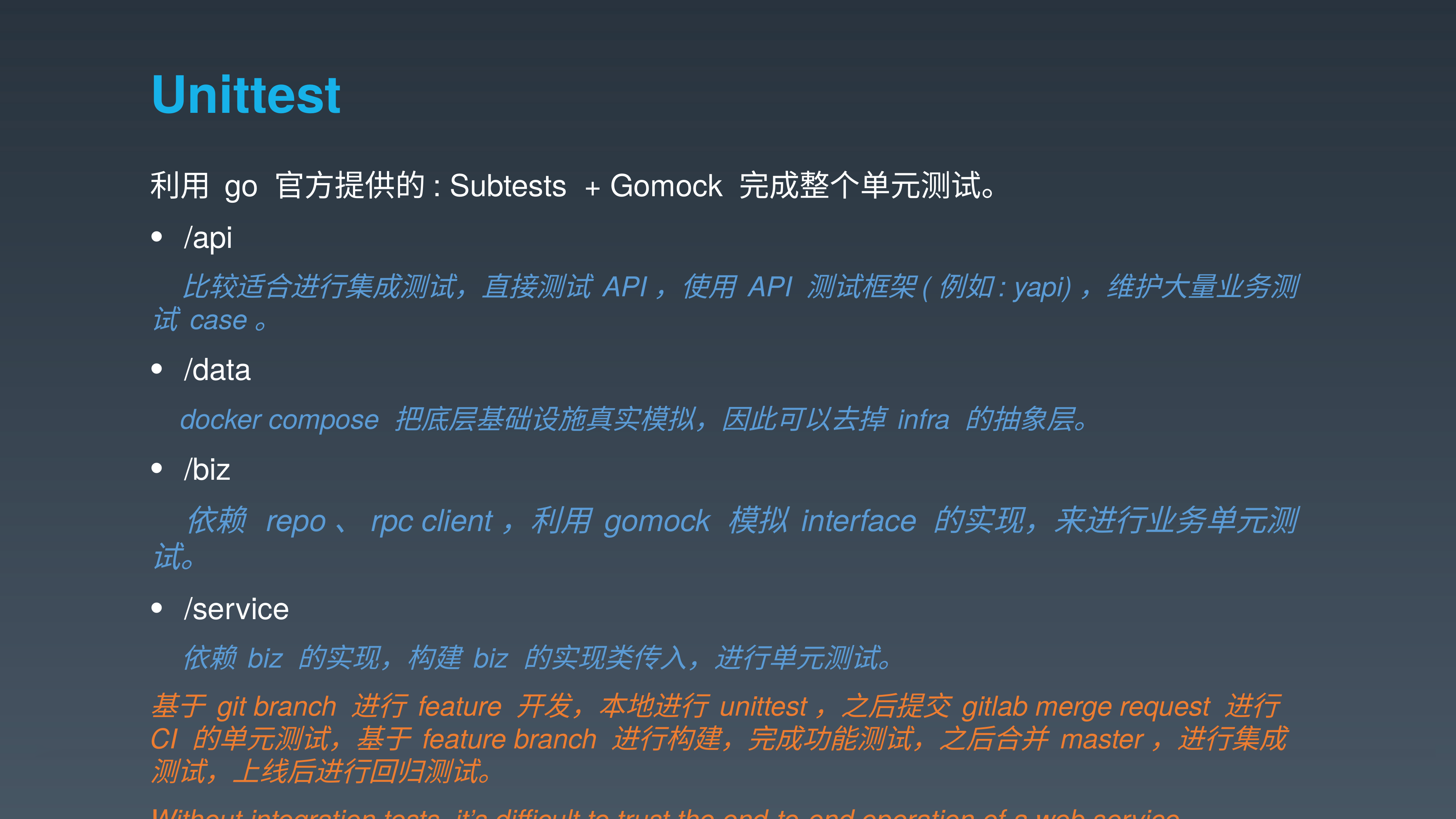

# Unittest
利用 go 官方提供的: Subtests  + Gomock 完成整个单元测试。
/api
    比较适合进行集成测试，直接测试 API，使用 API 测试框架(例如: yapi)，维护大量业务测试 case。
/data
    docker compose 把底层基础设施真实模拟，因此可以去掉 infra 的抽象层。
/biz
    依赖  repo、rpc client，利用 gomock 模拟 interface 的实现，来进行业务单元测试。
/service
    依赖 biz 的实现，构建 biz 的实现类传入，进行单元测试。
基于 git branch 进行 feature 开发，本地进行 unittest，之后提交 gitlab merge request 进行 CI 的单元测试，基于 feature branch 进行构建，完成功能测试，之后合并 master，进行集成测试，上线后进行回归测试。
Without integration tests, it’s difficult to trust the end-to-end operation of a web service.